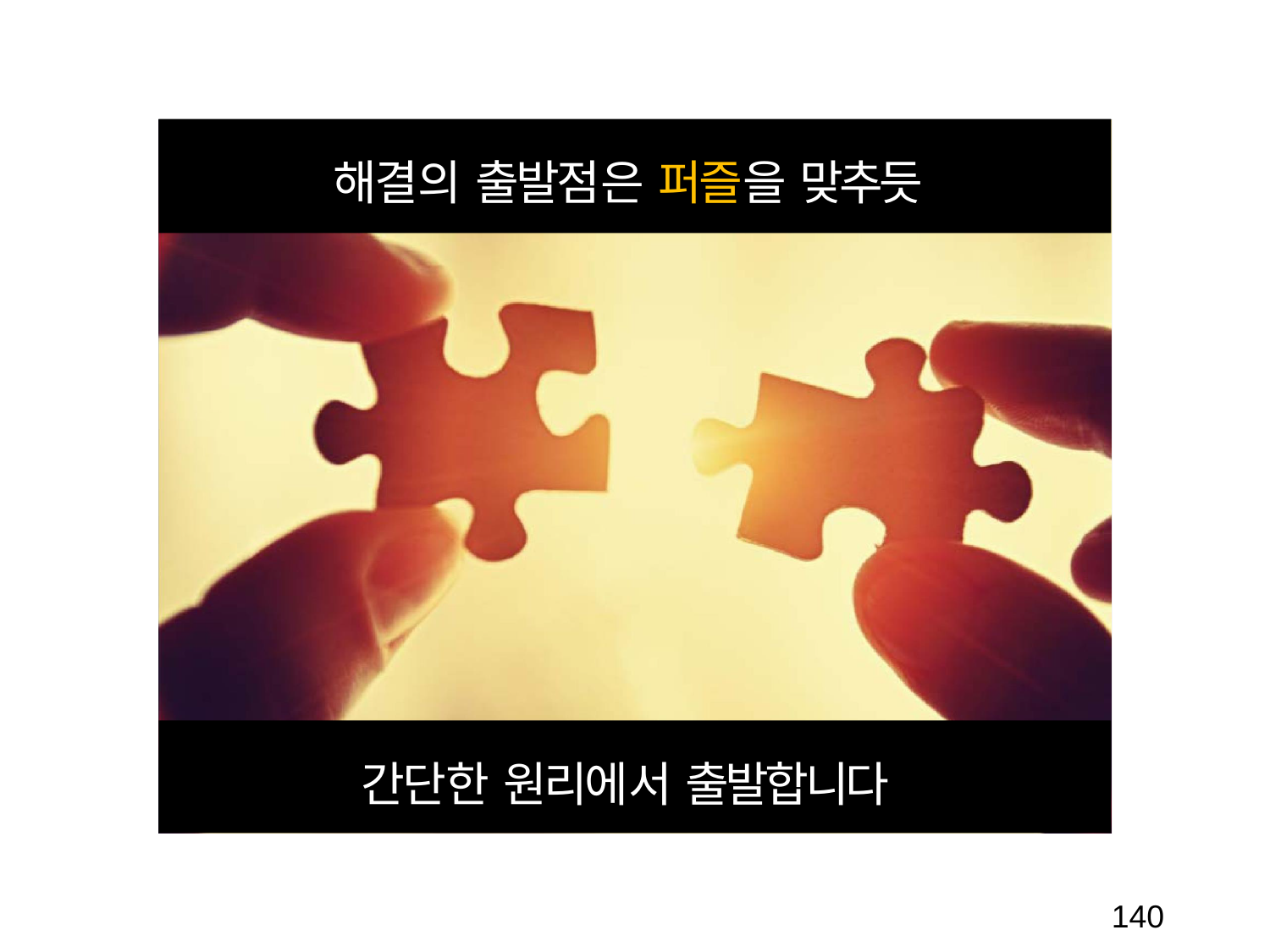

해결의 출발점은 퍼즐을 맞추듯

간단한 원리에서 출발합니다